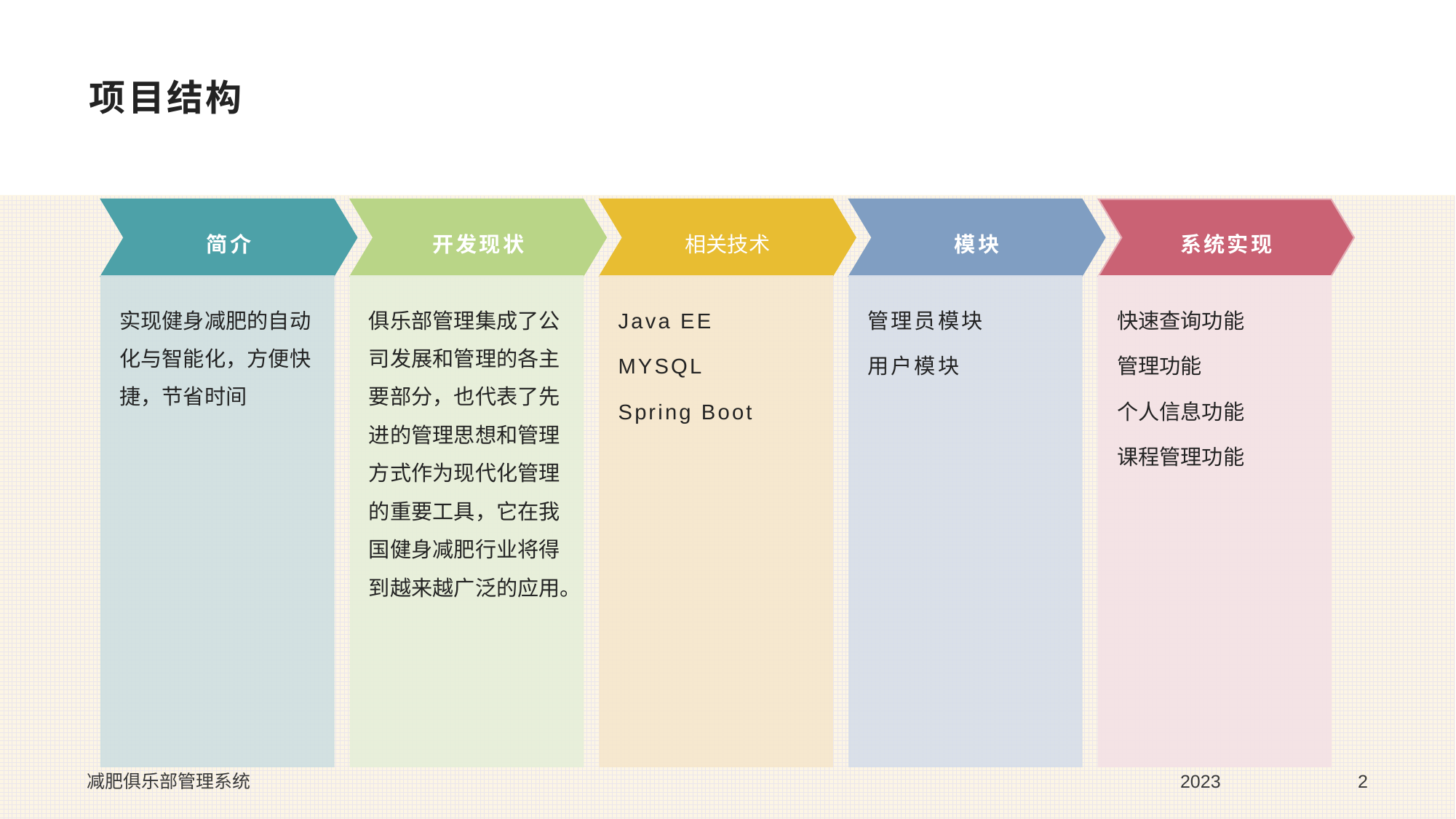

# 项目结构
简介
实现健身减肥的自动化与智能化，方便快捷，节省时间
开发现状
俱乐部管理集成了公司发展和管理的各主要部分，也代表了先进的管理思想和管理方式作为现代化管理的重要工具，它在我国健身减肥行业将得到越来越广泛的应用。
相关技术
Java EE
MYSQL
Spring Boot
模块
管理员模块
用户模块
系统实现
快速查询功能
管理功能
个人信息功能
课程管理功能
减肥俱乐部管理系统
2023
2